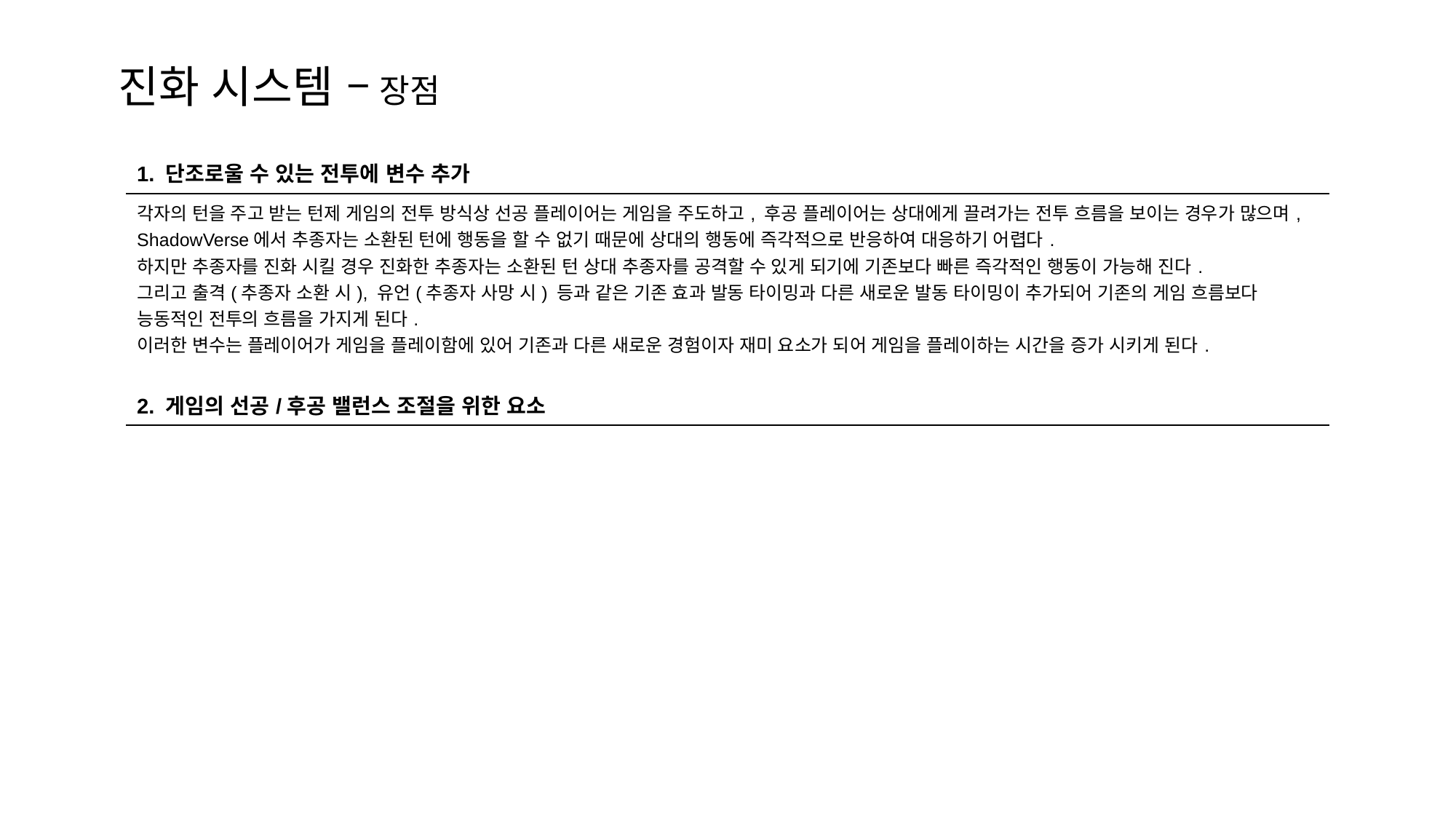

진화 시스템 – 장점
| 1. 단조로울 수 있는 전투에 변수 추가 |
| --- |
| 각자의 턴을 주고 받는 턴제 게임의 전투 방식상 선공 플레이어는 게임을 주도하고, 후공 플레이어는 상대에게 끌려가는 전투 흐름을 보이는 경우가 많으며, ShadowVerse에서 추종자는 소환된 턴에 행동을 할 수 없기 때문에 상대의 행동에 즉각적으로 반응하여 대응하기 어렵다. 하지만 추종자를 진화 시킬 경우 진화한 추종자는 소환된 턴 상대 추종자를 공격할 수 있게 되기에 기존보다 빠른 즉각적인 행동이 가능해 진다. 그리고 출격(추종자 소환 시), 유언(추종자 사망 시) 등과 같은 기존 효과 발동 타이밍과 다른 새로운 발동 타이밍이 추가되어 기존의 게임 흐름보다 능동적인 전투의 흐름을 가지게 된다. 이러한 변수는 플레이어가 게임을 플레이함에 있어 기존과 다른 새로운 경험이자 재미 요소가 되어 게임을 플레이하는 시간을 증가 시키게 된다. |
| 2. 게임의 선공/후공 밸런스 조절을 위한 요소 |
|  |